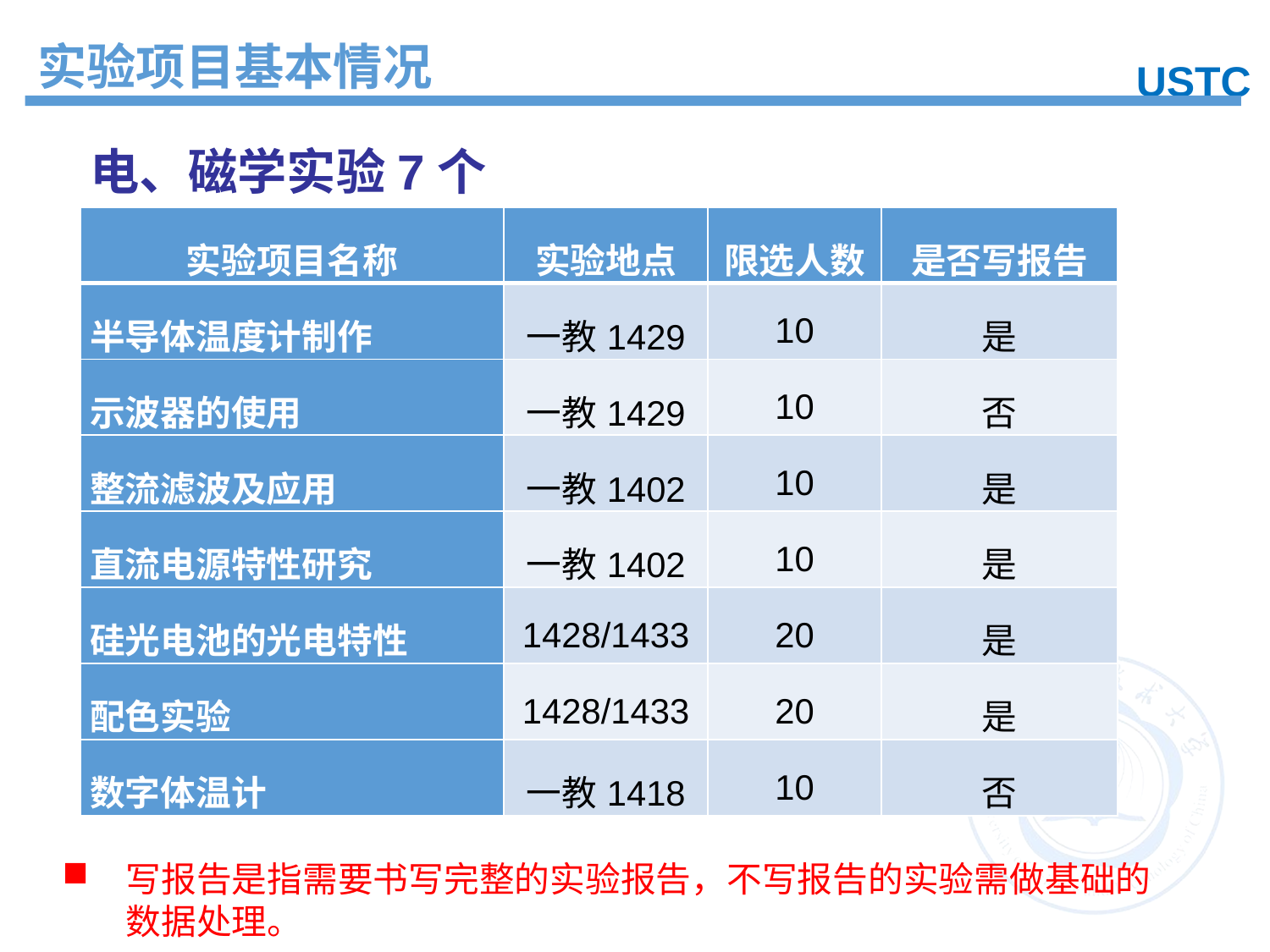

实验项目基本情况
USTC

电、磁学实验7个
| 实验项目名称 | 实验地点 | 限选人数 | 是否写报告 |
| --- | --- | --- | --- |
| 半导体温度计制作 | 一教1429 | 10 | 是 |
| 示波器的使用 | 一教1429 | 10 | 否 |
| 整流滤波及应用 | 一教1402 | 10 | 是 |
| 直流电源特性研究 | 一教1402 | 10 | 是 |
| 硅光电池的光电特性 | 1428/1433 | 20 | 是 |
| 配色实验 | 1428/1433 | 20 | 是 |
| 数字体温计 | 一教1418 | 10 | 否 |
写报告是指需要书写完整的实验报告，不写报告的实验需做基础的数据处理。